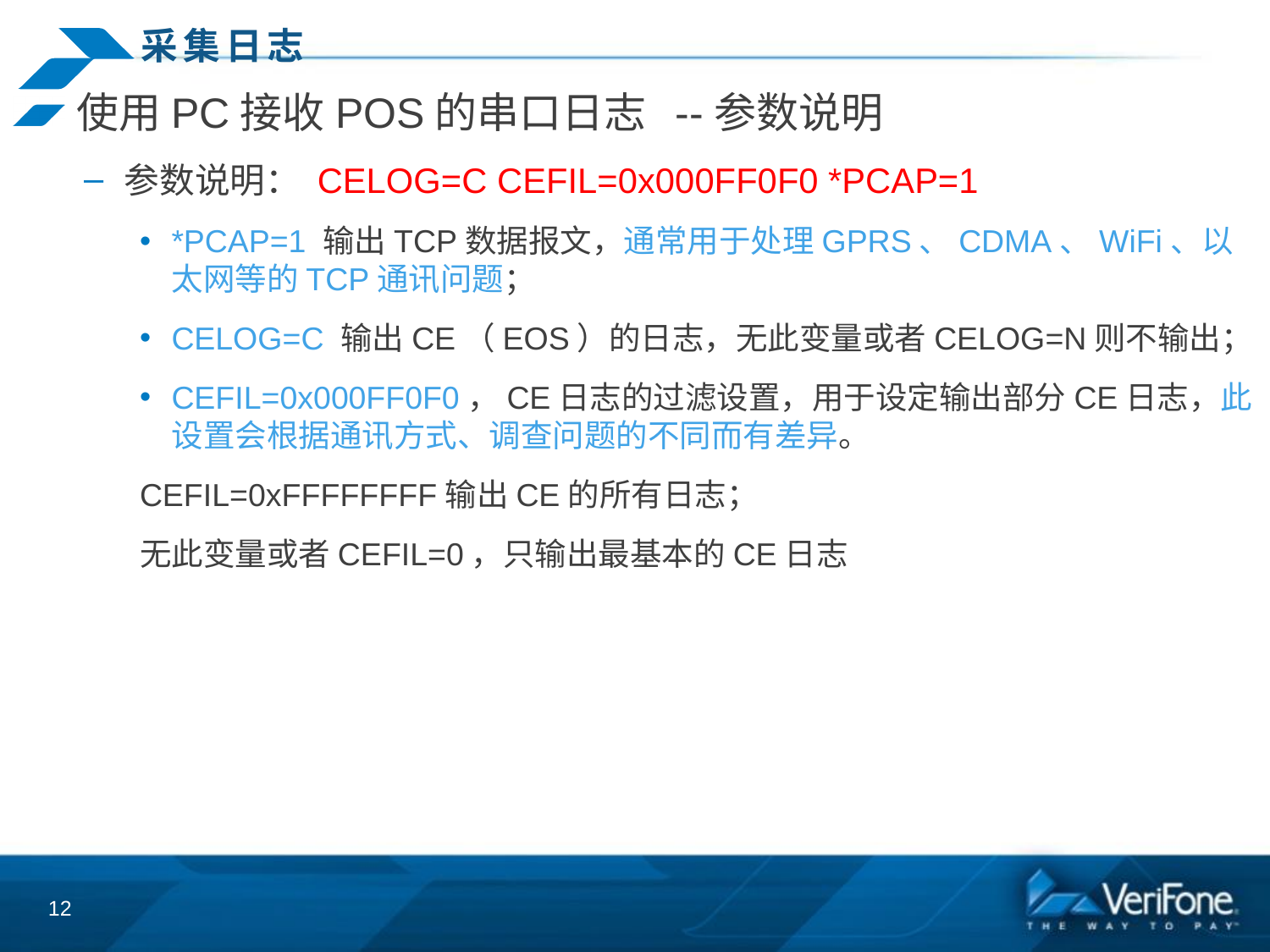

# 采集日志
使用PC接收POS的串口日志  --参数说明
参数说明： CELOG=C CEFIL=0x000FF0F0 *PCAP=1
*PCAP=1 输出TCP数据报文，通常用于处理GPRS、CDMA、WiFi、以太网等的TCP通讯问题；
CELOG=C 输出CE（EOS）的日志，无此变量或者CELOG=N则不输出；
CEFIL=0x000FF0F0，CE日志的过滤设置，用于设定输出部分CE日志，此设置会根据通讯方式、调查问题的不同而有差异。
CEFIL=0xFFFFFFFF输出CE的所有日志；
无此变量或者CEFIL=0，只输出最基本的CE日志
12